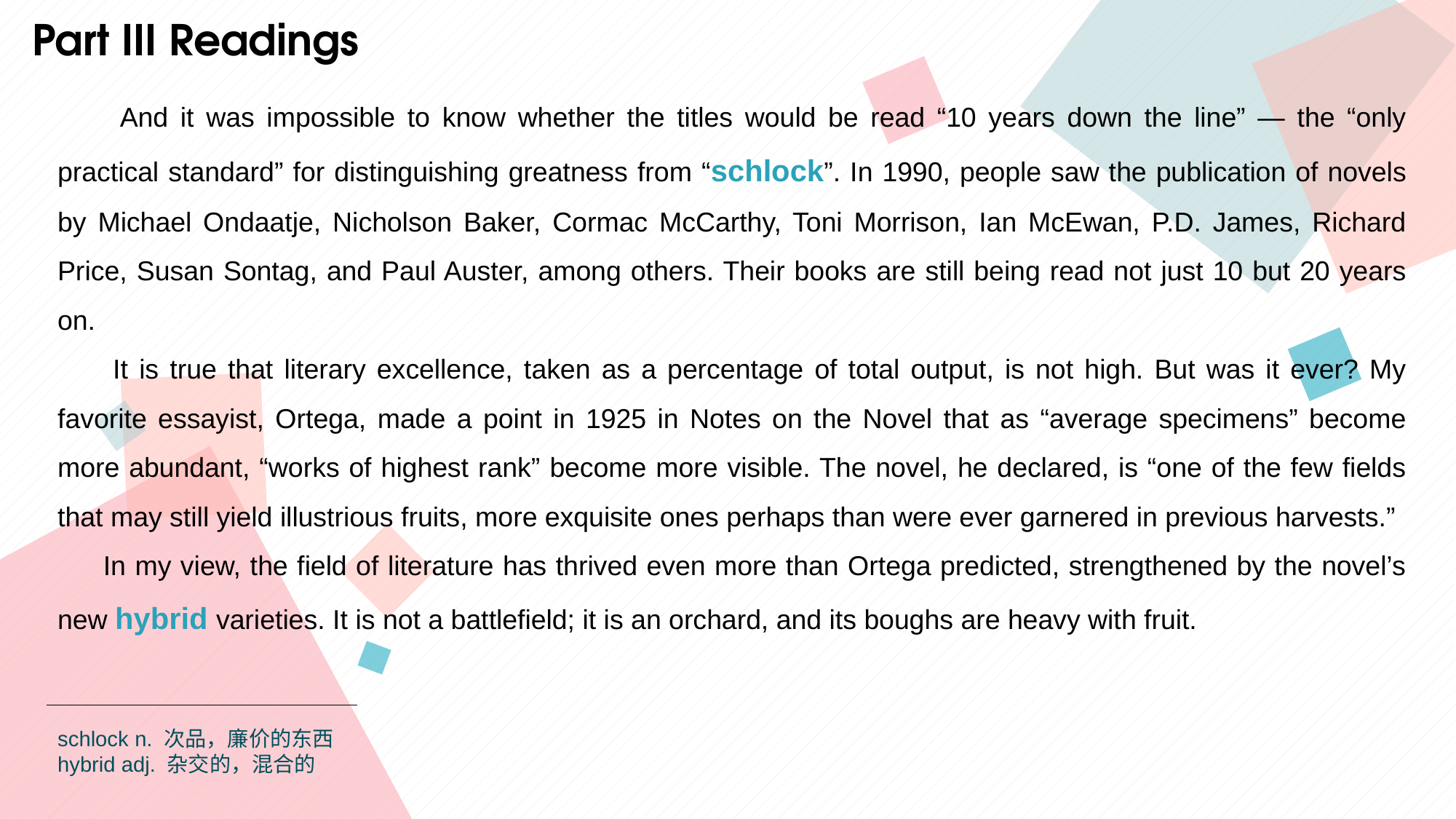

Part III Readings
     And it was impossible to know whether the titles would be read “10 years down the line” — the “only practical standard” for distinguishing greatness from “schlock”. In 1990, people saw the publication of novels by Michael Ondaatje, Nicholson Baker, Cormac McCarthy, Toni Morrison, Ian McEwan, P.D. James, Richard Price, Susan Sontag, and Paul Auster, among others. Their books are still being read not just 10 but 20 years on.
     It is true that literary excellence, taken as a percentage of total output, is not high. But was it ever? My favorite essayist, Ortega, made a point in 1925 in Notes on the Novel that as “average specimens” become more abundant, “works of highest rank” become more visible. The novel, he declared, is “one of the few fields that may still yield illustrious fruits, more exquisite ones perhaps than were ever garnered in previous harvests.”
     In my view, the field of literature has thrived even more than Ortega predicted, strengthened by the novel’s new hybrid varieties. It is not a battlefield; it is an orchard, and its boughs are heavy with fruit.
schlock n. 次品，廉价的东西
hybrid adj. 杂交的，混合的